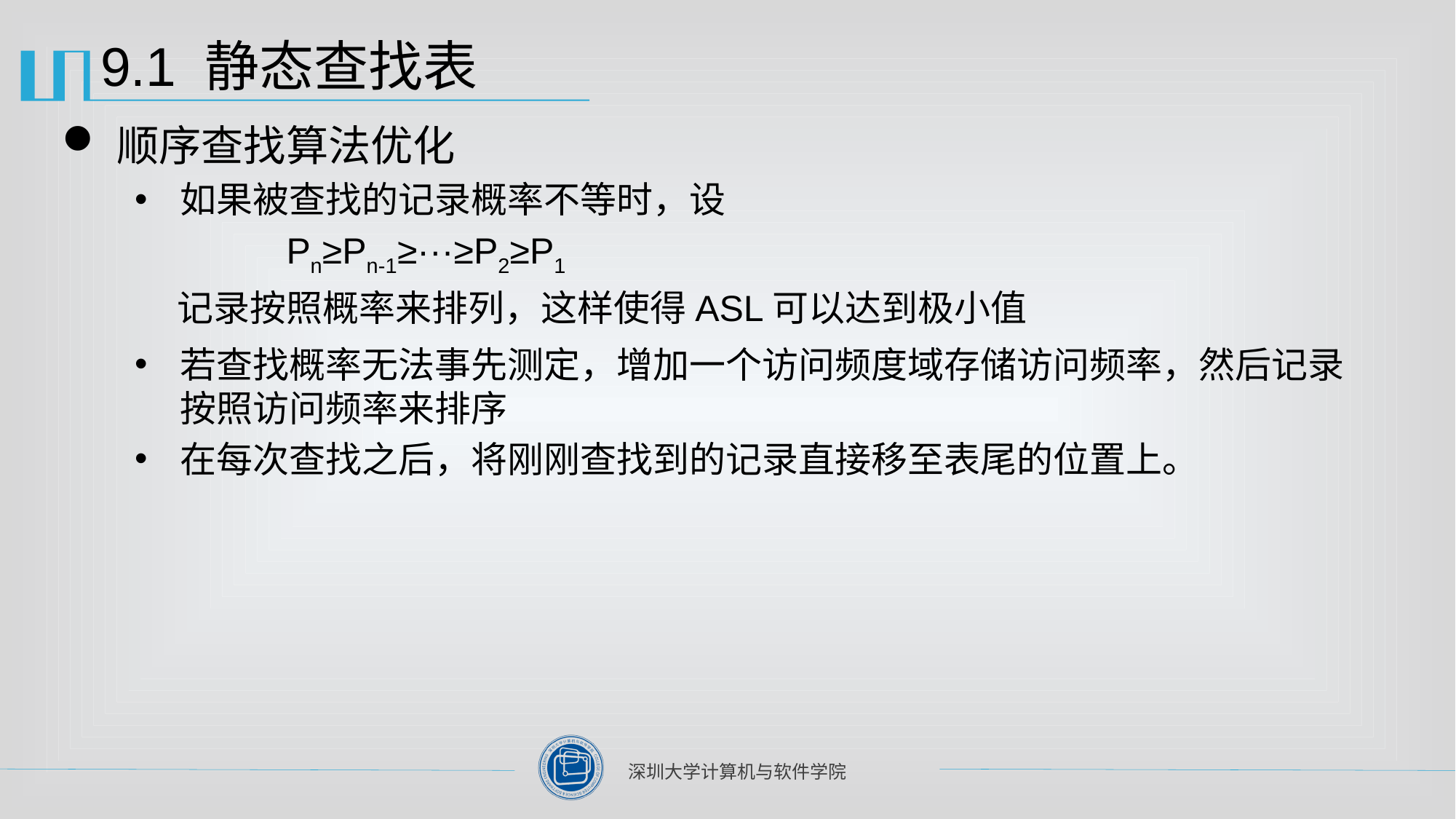

# 9.1 静态查找表
顺序查找算法优化
如果被查找的记录概率不等时，设
		Pn≥Pn-1≥···≥P2≥P1
	记录按照概率来排列，这样使得ASL可以达到极小值
若查找概率无法事先测定，增加一个访问频度域存储访问频率，然后记录按照访问频率来排序
在每次查找之后，将刚刚查找到的记录直接移至表尾的位置上。
14